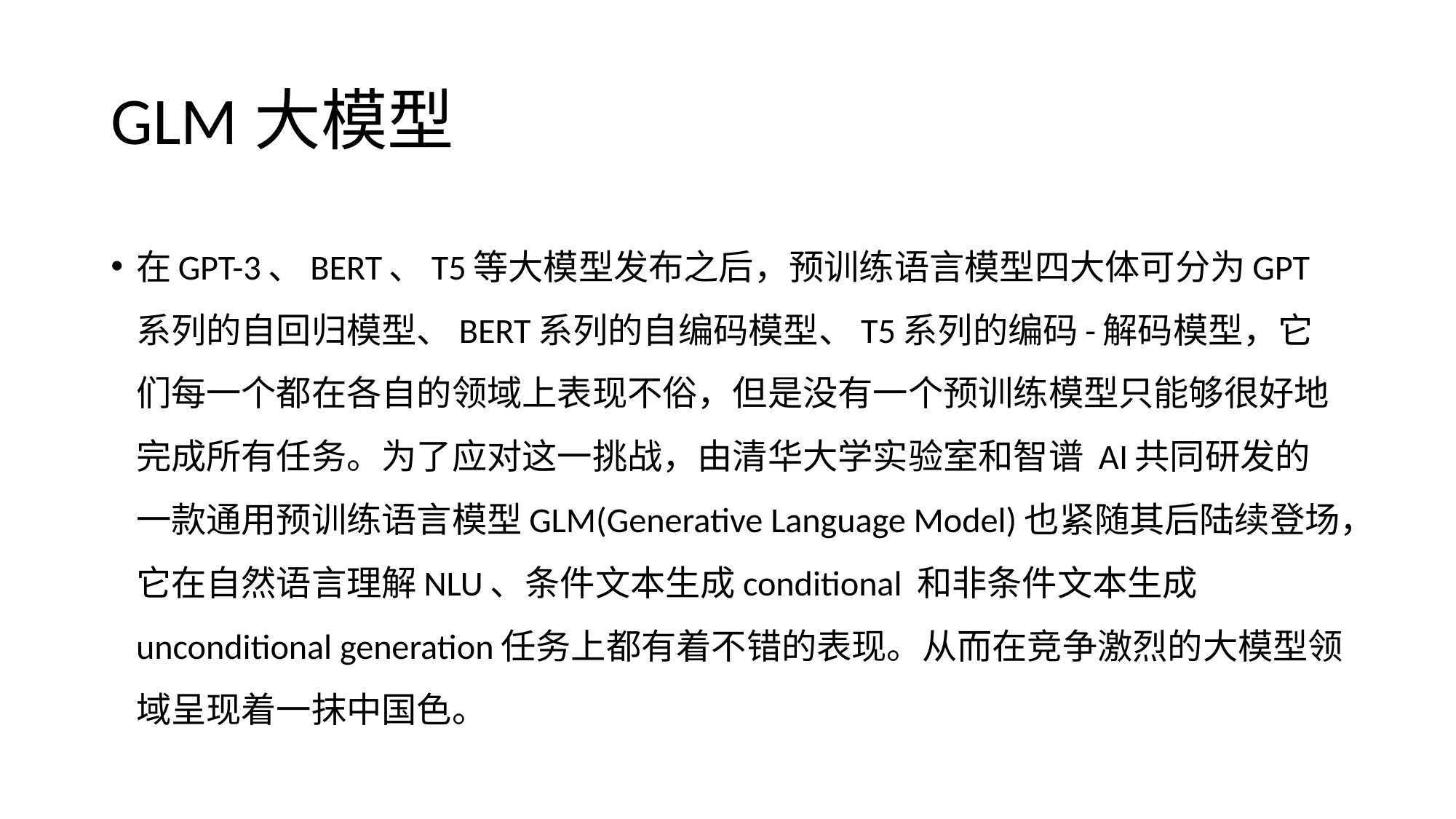

# GLM大模型
在GPT-3、BERT、T5等大模型发布之后，预训练语言模型四大体可分为GPT系列的自回归模型、BERT系列的自编码模型、T5系列的编码-解码模型，它们每一个都在各自的领域上表现不俗，但是没有一个预训练模型只能够很好地完成所有任务。为了应对这一挑战，由清华大学实验室和智谱 AI共同研发的一款通用预训练语言模型GLM(Generative Language Model)也紧随其后陆续登场，它在自然语言理解NLU、条件文本生成conditional 和非条件文本生成unconditional generation任务上都有着不错的表现。从而在竞争激烈的大模型领域呈现着一抹中国色。